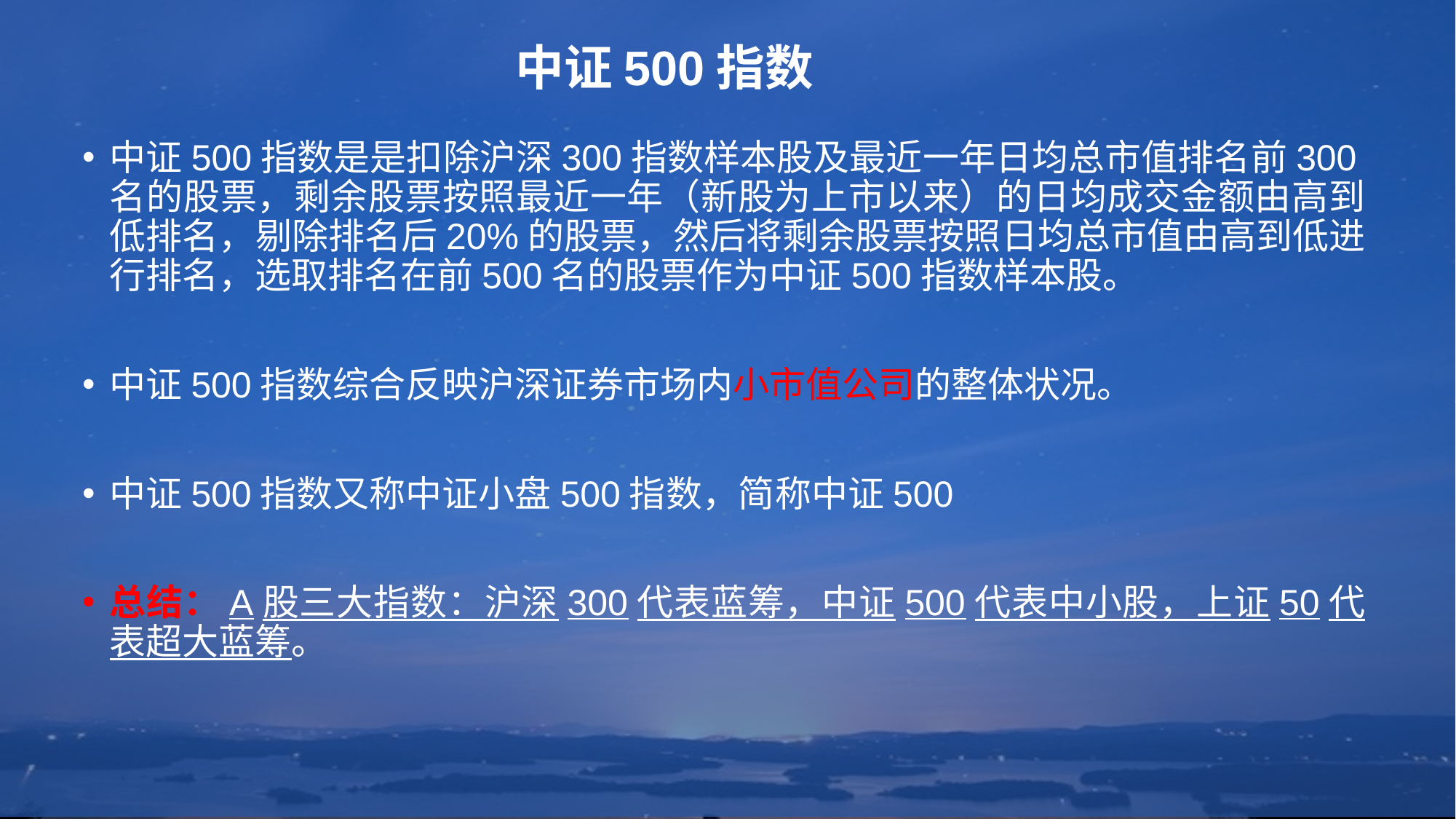

# 中证500指数
中证500指数是是扣除沪深300指数样本股及最近一年日均总市值排名前300名的股票，剩余股票按照最近一年（新股为上市以来）的日均成交金额由高到低排名，剔除排名后20%的股票，然后将剩余股票按照日均总市值由高到低进行排名，选取排名在前500名的股票作为中证500指数样本股。

中证500指数综合反映沪深证券市场内小市值公司的整体状况。

中证500指数又称中证小盘500指数，简称中证500

总结：A股三大指数：沪深300代表蓝筹，中证500代表中小股，上证50代表超大蓝筹。